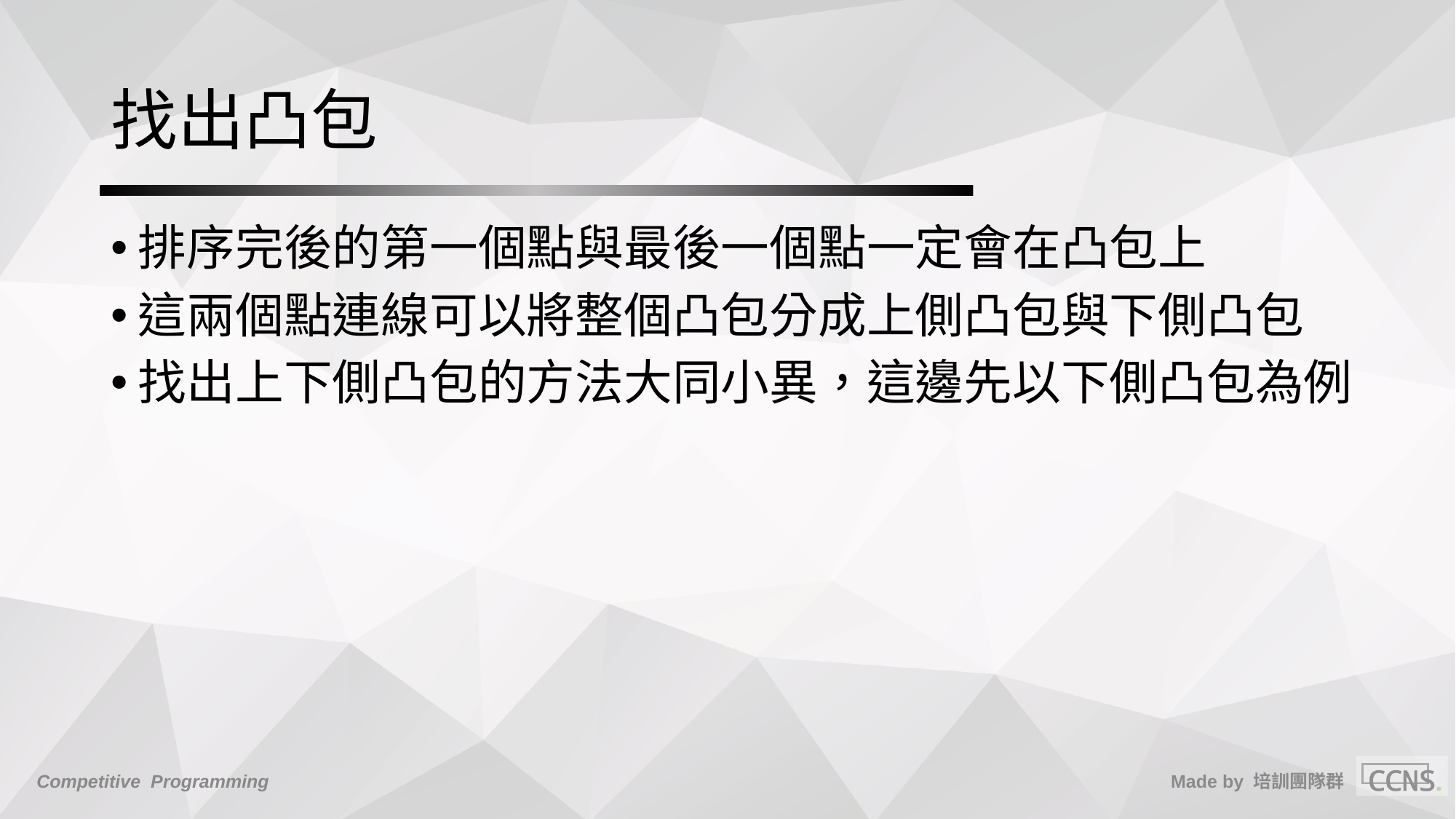

# 找出凸包
排序完後的第一個點與最後一個點一定會在凸包上
這兩個點連線可以將整個凸包分成上側凸包與下側凸包
找出上下側凸包的方法大同小異，這邊先以下側凸包為例